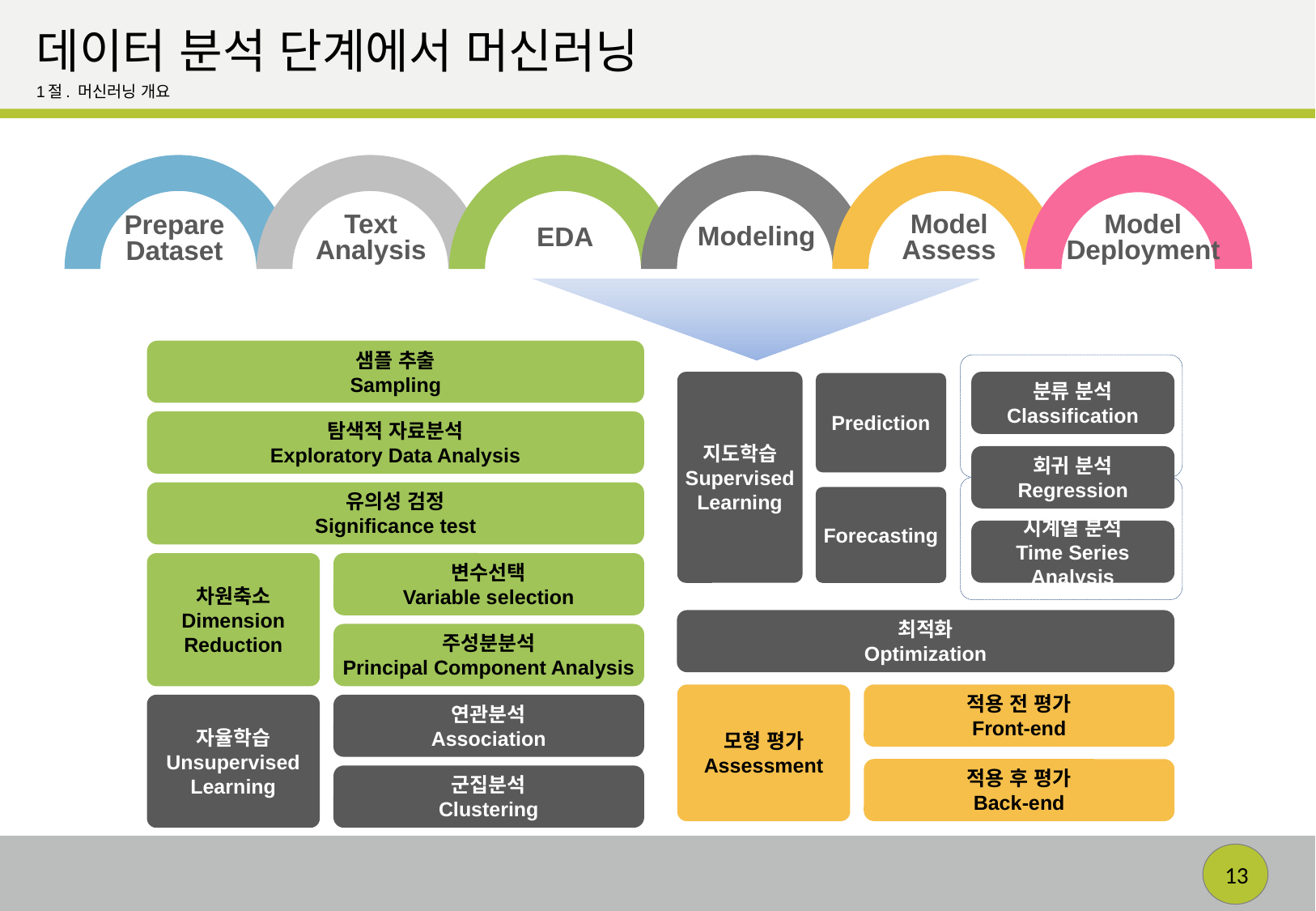

# 데이터 분석 단계에서 머신러닝
1절. 머신러닝 개요

Model
Assess
Model Deployment
Text
Analysis
Prepare
Dataset
Modeling
EDA
샘플 추출
Sampling

분류 분석
Classification
지도학습
Supervised Learning
Prediction
탐색적 자료분석
Exploratory Data Analysis
회귀 분석
Regression

유의성 검정
Significance test
Forecasting
시계열 분석
Time Series Analysis
변수선택
Variable selection
차원축소
Dimension Reduction
최적화
Optimization
주성분분석
Principal Component Analysis
모형 평가
Assessment
적용 전 평가
Front-end
연관분석
Association
자율학습
Unsupervised
Learning
적용 후 평가
Back-end
군집분석
Clustering